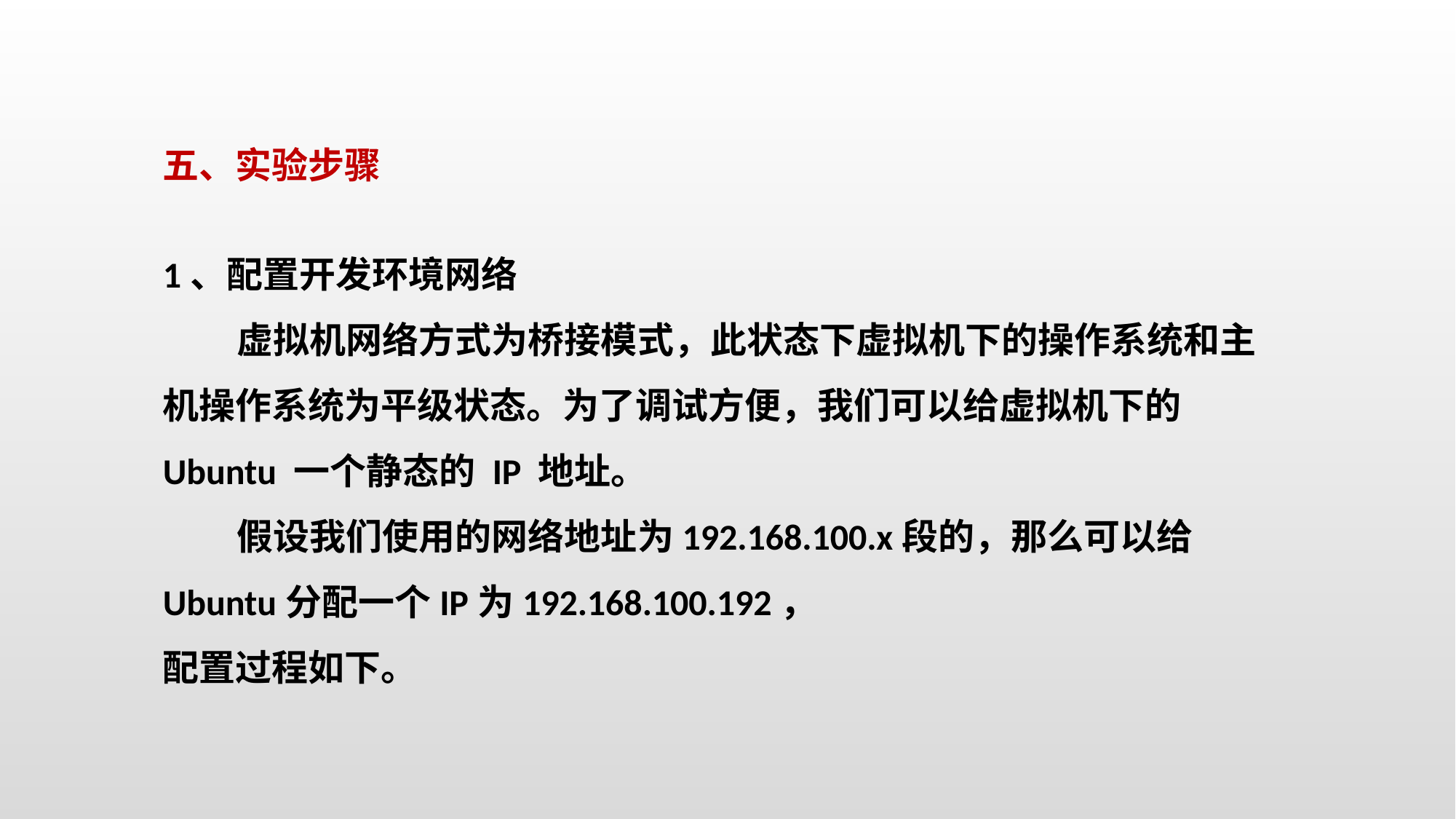

五、实验步骤

1、配置开发环境网络
        虚拟机网络方式为桥接模式，此状态下虚拟机下的操作系统和主机操作系统为平级状态。为了调试方便，我们可以给虚拟机下的 Ubuntu 一个静态的 IP 地址。
        假设我们使用的网络地址为192.168.100.x段的，那么可以给Ubuntu分配一个IP为192.168.100.192，
配置过程如下。